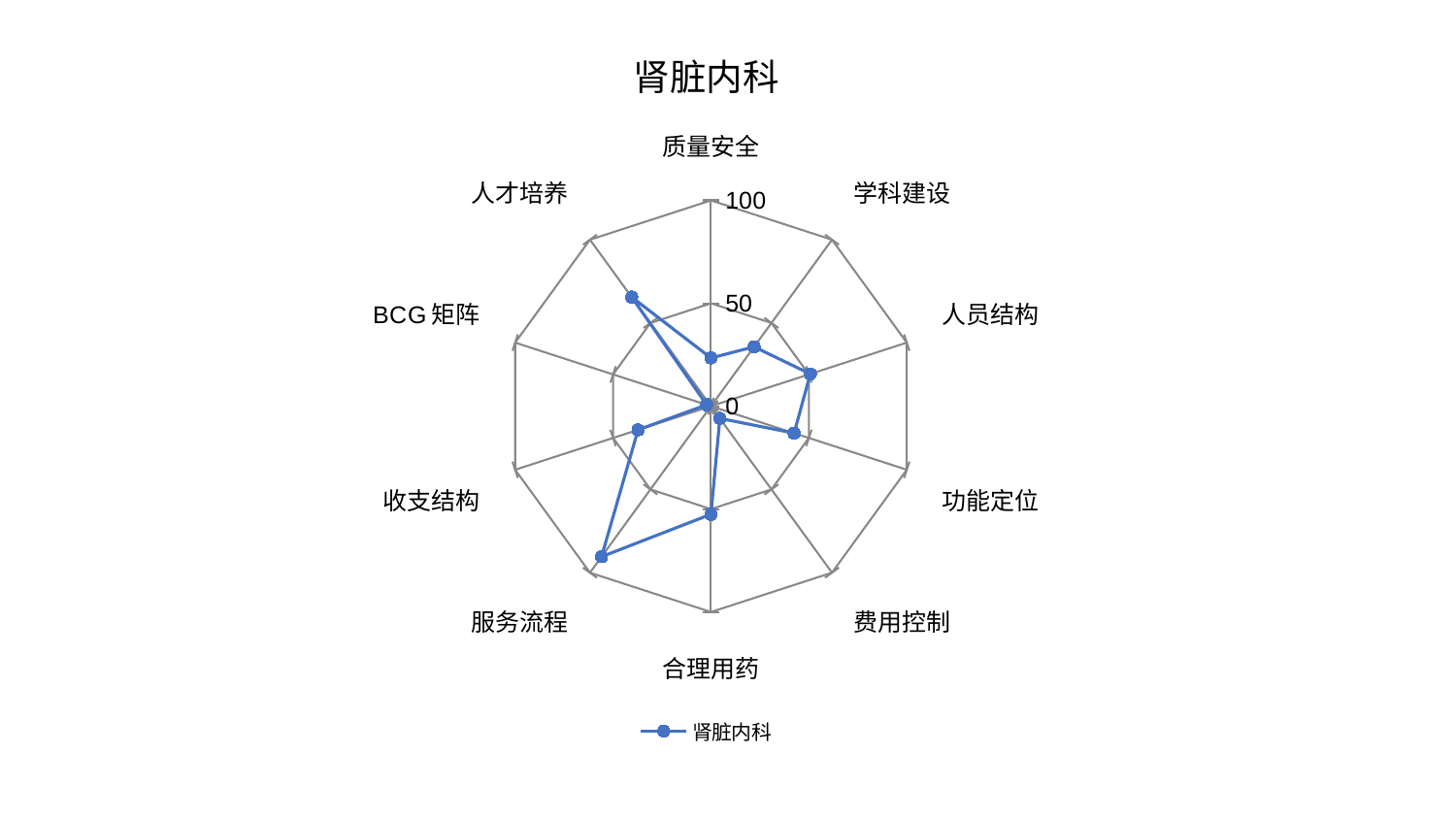

### Chart: 肾脏内科

| Category | 肾脏内科 |
|---|---|
| 质量安全 | 23.437865717374176 |
| 学科建设 | 35.662592001921816 |
| 人员结构 | 50.745939220691454 |
| 功能定位 | 42.45865072536357 |
| 费用控制 | 7.342721816484206 |
| 合理用药 | 52.53080065001345 |
| 服务流程 | 90.42820881183667 |
| 收支结构 | 37.23565007270796 |
| BCG矩阵 | 2.190840369407464 |
| 人才培养 | 65.52723481055823 |
128